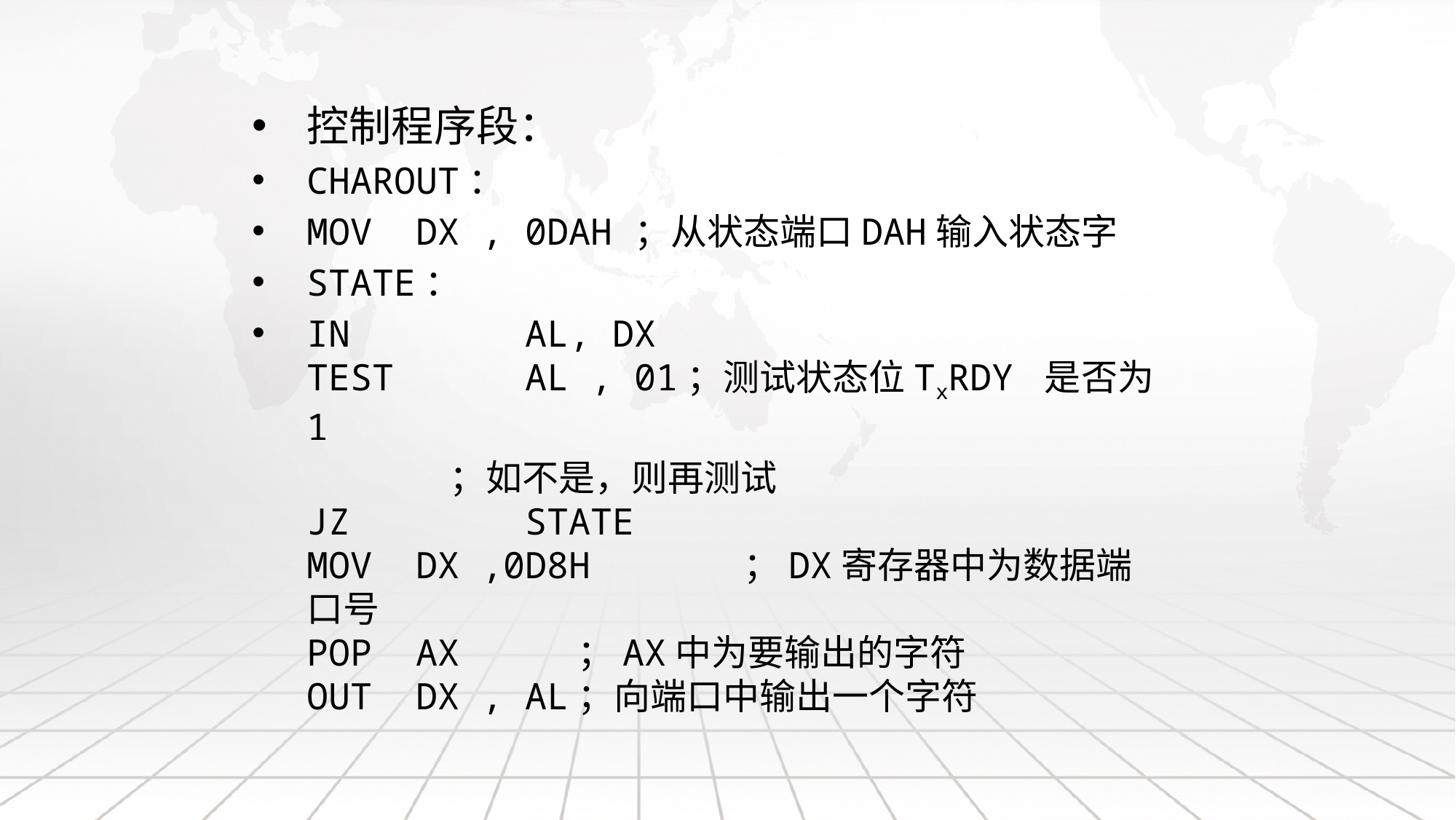

控制程序段：
CHAROUT：
MOV 	DX , 0DAH	；从状态端口DAH输入状态字
STATE：
IN		AL, DX
TEST 	AL , 01；测试状态位TxRDY 是否为1
                       ；如不是，则再测试
JZ 		STATE
MOV	DX ,0D8H 		；DX寄存器中为数据端口号
POP 	AX     ；AX中为要输出的字符
OUT 	DX , AL；向端口中输出一个字符